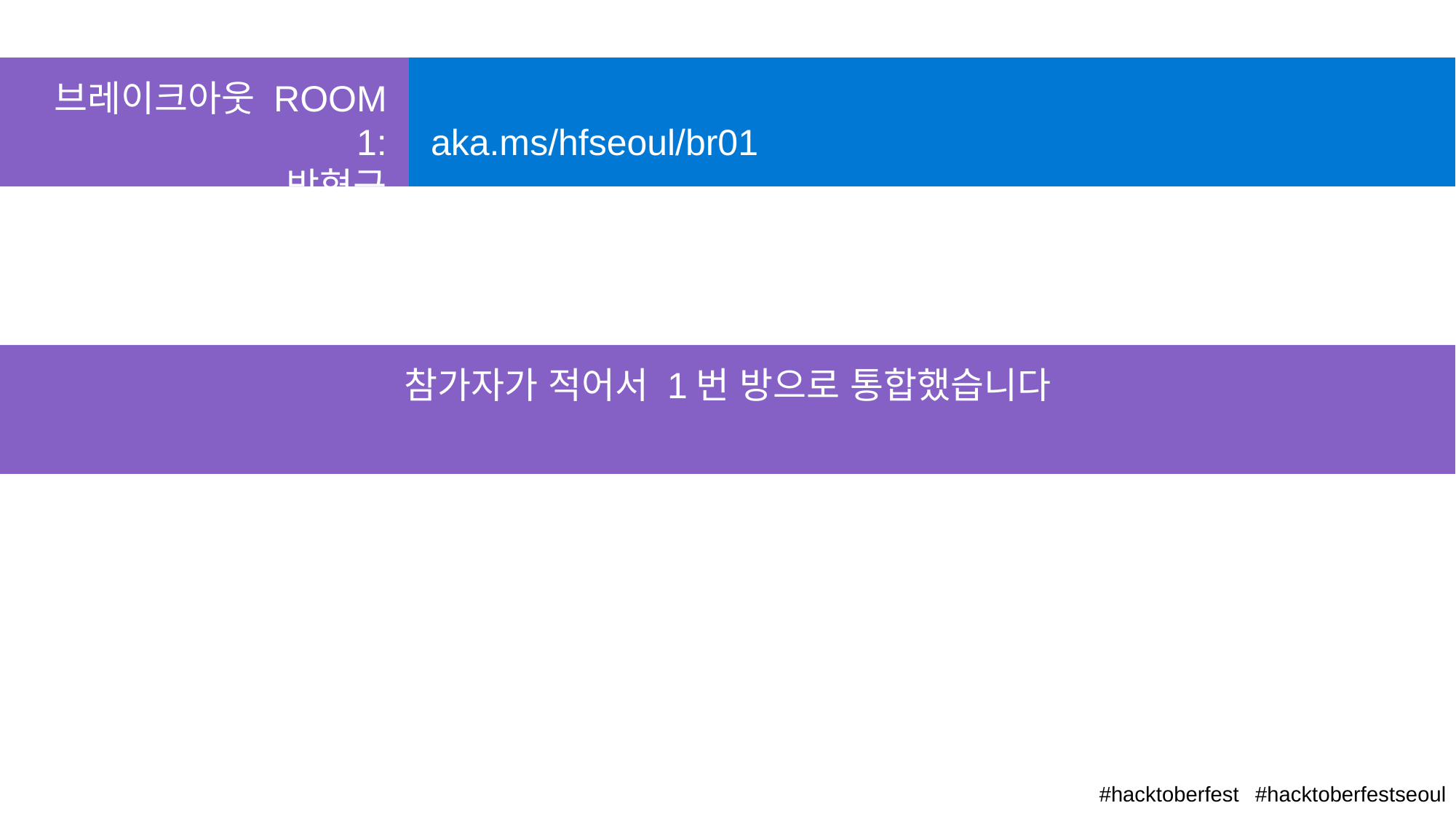

브레이크아웃 ROOM 1:
	박형근

aka.ms/hfseoul/br01
참가자가 적어서 1번 방으로 통합했습니다